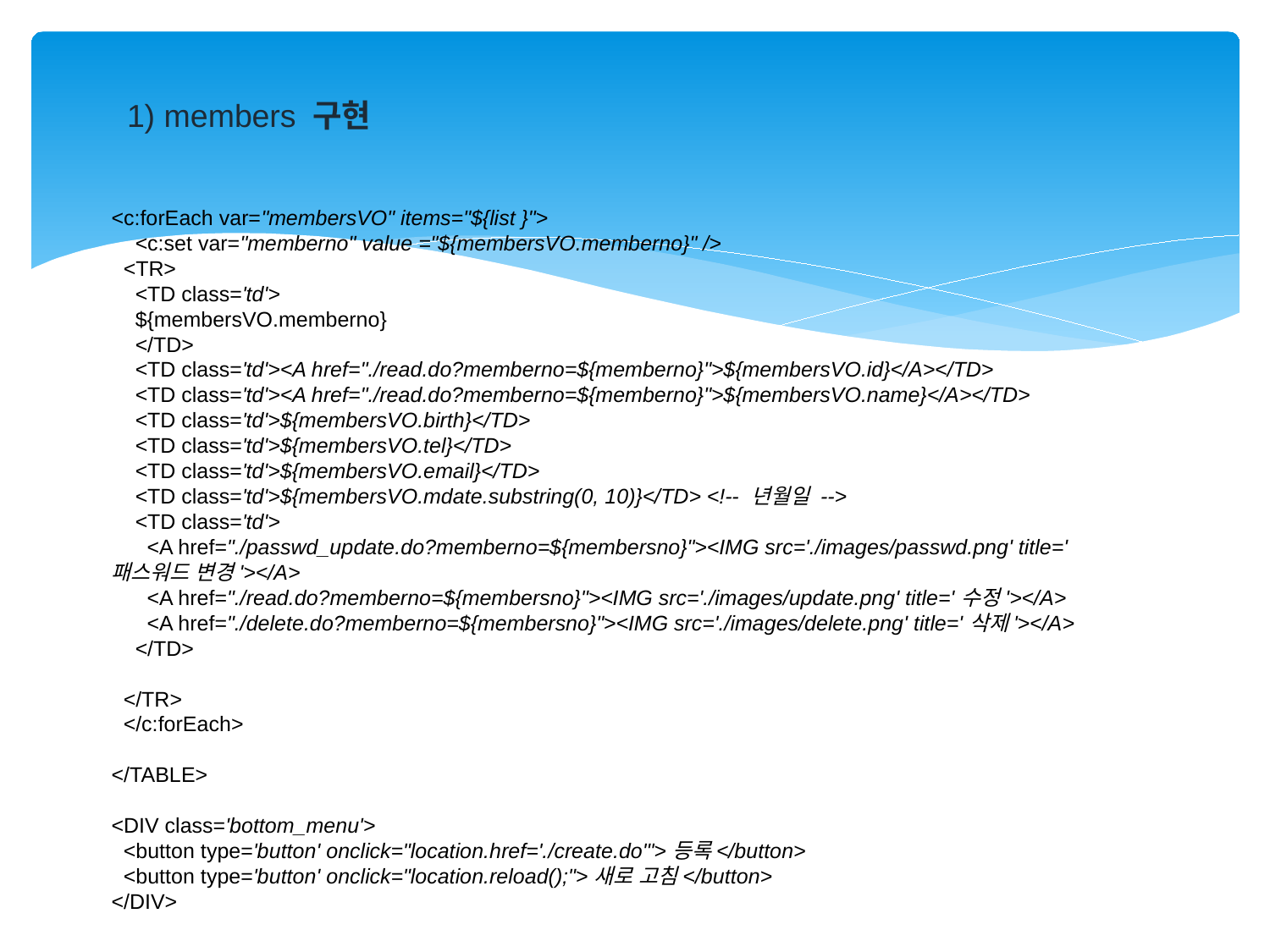

1) members 구현
<c:forEach var="membersVO" items="${list }">
    <c:set var="memberno" value ="${membersVO.memberno}" />
  <TR>
    <TD class='td'>
    ${membersVO.memberno}
    </TD>
    <TD class='td'><A href="./read.do?memberno=${memberno}">${membersVO.id}</A></TD>
    <TD class='td'><A href="./read.do?memberno=${memberno}">${membersVO.name}</A></TD>
    <TD class='td'>${membersVO.birth}</TD>
    <TD class='td'>${membersVO.tel}</TD>
    <TD class='td'>${membersVO.email}</TD>
    <TD class='td'>${membersVO.mdate.substring(0, 10)}</TD> <!-- 년월일 -->
    <TD class='td'>
      <A href="./passwd_update.do?memberno=${membersno}"><IMG src='./images/passwd.png' title='패스워드 변경'></A>
      <A href="./read.do?memberno=${membersno}"><IMG src='./images/update.png' title='수정'></A>
      <A href="./delete.do?memberno=${membersno}"><IMG src='./images/delete.png' title='삭제'></A>
    </TD>

  </TR>
  </c:forEach>

</TABLE>

<DIV class='bottom_menu'>
  <button type='button' onclick="location.href='./create.do'">등록</button>
  <button type='button' onclick="location.reload();">새로 고침</button>
</DIV>